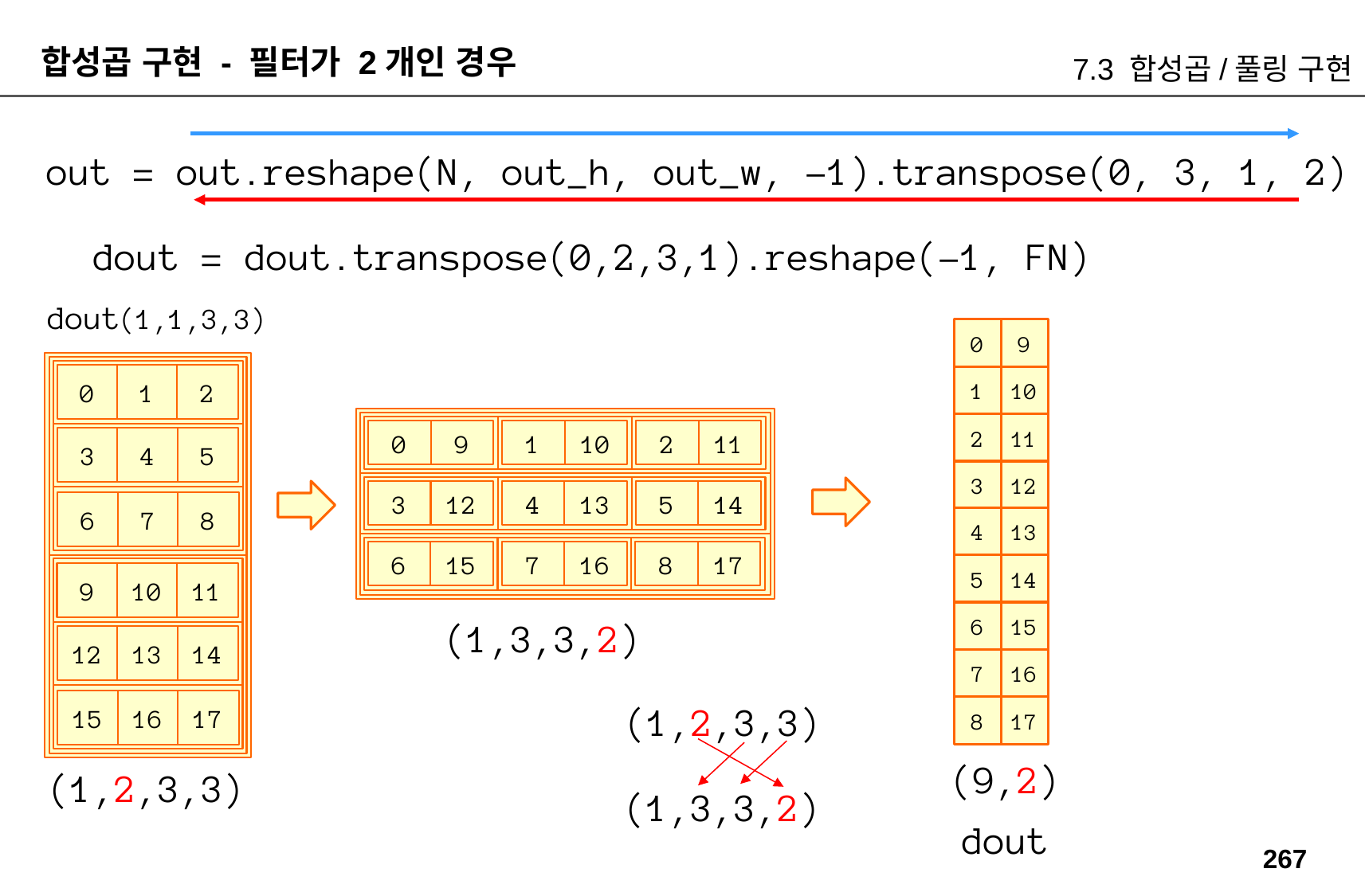

합성곱 구현 - 필터가 2개인 경우
7.3 합성곱/풀링 구현
out = out.reshape(N, out_h, out_w, -1).transpose(0, 3, 1, 2)
dout = dout.transpose(0,2,3,1).reshape(-1, FN)
dout
(1,1,3,3)
0
9

0
1
2
1
10

2
11

0
9
1
10
2
11

3
4
5
3
12

3
12
4
13
5
14

6
7
8
4
13

6
15
7
16
8
17
5
14

9
10
11

12
13
14

15
16
17
6
15
(1,3,3,2)
7
16
(1,2,3,3)
8
17
(9,2)
(1,2,3,3)
(1,3,3,2)
dout